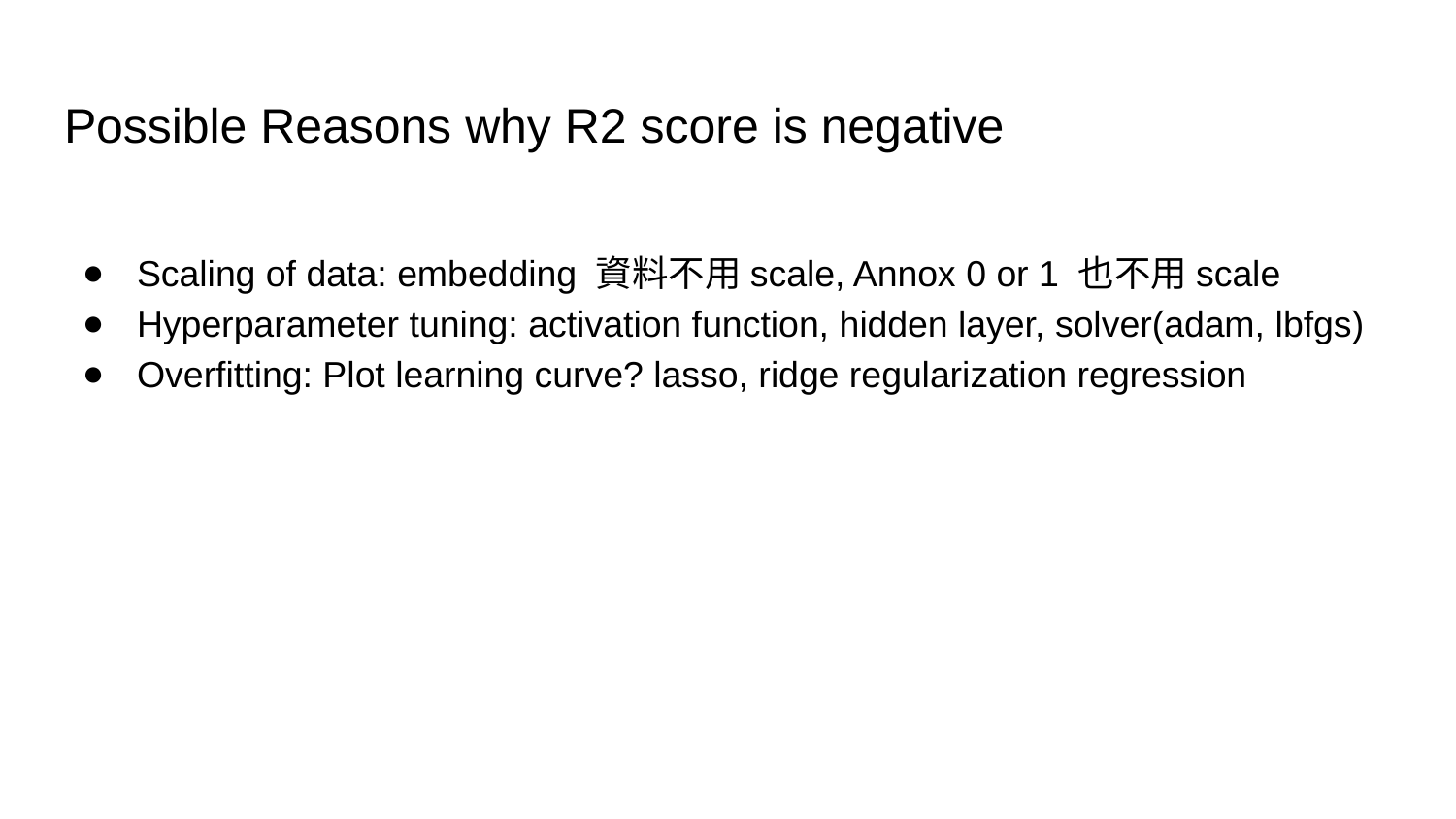

# Possible Reasons why R2 score is negative

Scaling of data: embedding 資料不用scale, Annox 0 or 1 也不用scale
Hyperparameter tuning: activation function, hidden layer, solver(adam, lbfgs)
Overfitting: Plot learning curve? lasso, ridge regularization regression